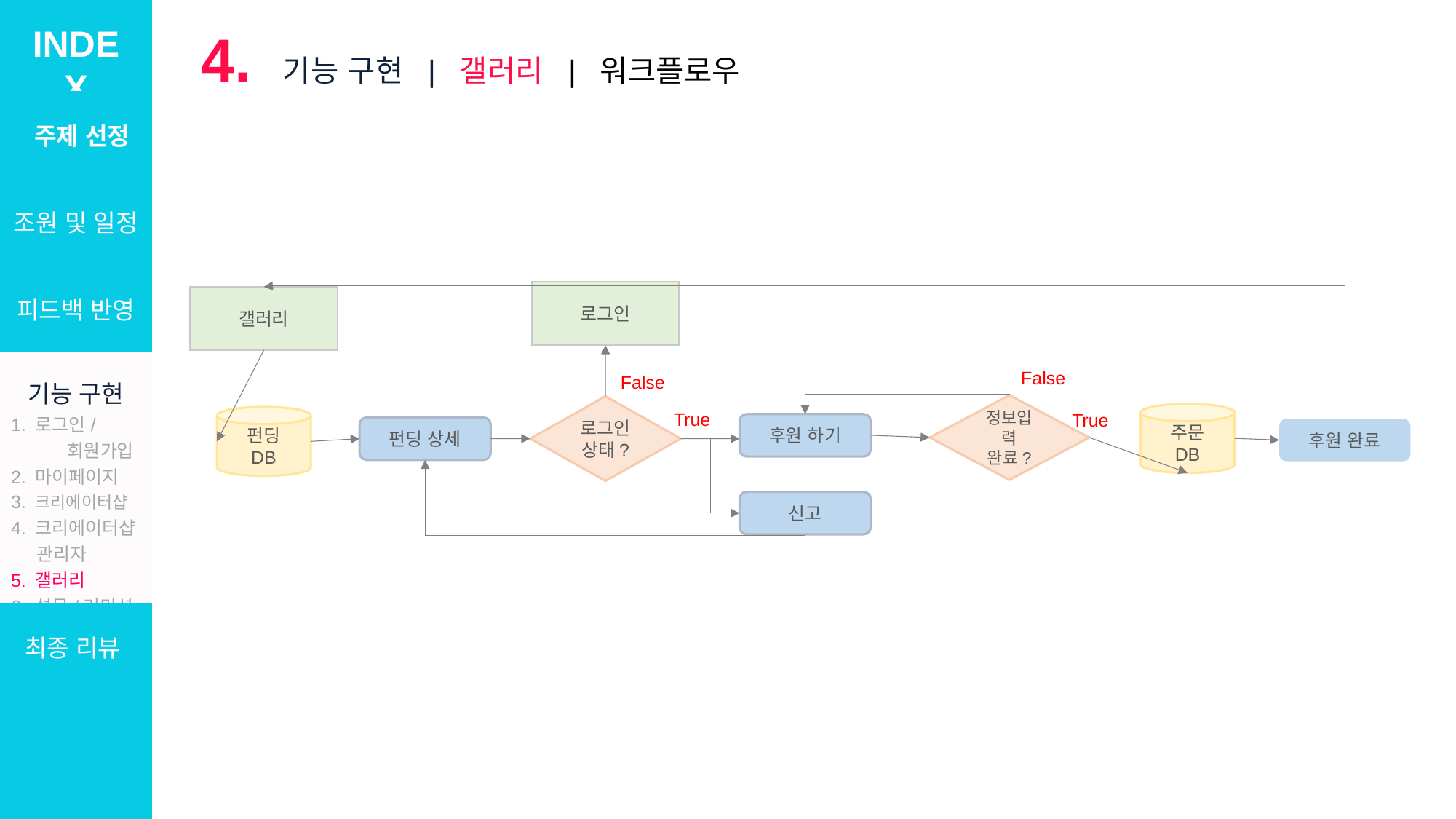

INDEX
4. 기능 구현  |  갤러리  |  워크플로우
| 주제 선정 |
| --- |
| 조원 및 일정 |
| 피드백 반영 |
| 기능 구현 1. 로그인/ 회원가입 2. 마이페이지 3. 크리에이터샵 4. 크리에이터샵 관리자 5. 갤러리 6. 설문/커미션 7. 관리자 |
| 최종 리뷰 |
로그인
갤러리
False
False
정보입력
완료?
로그인상태?
True
True
주문
DB
펀딩
DB
후원 하기
펀딩 상세
후원 완료
신고